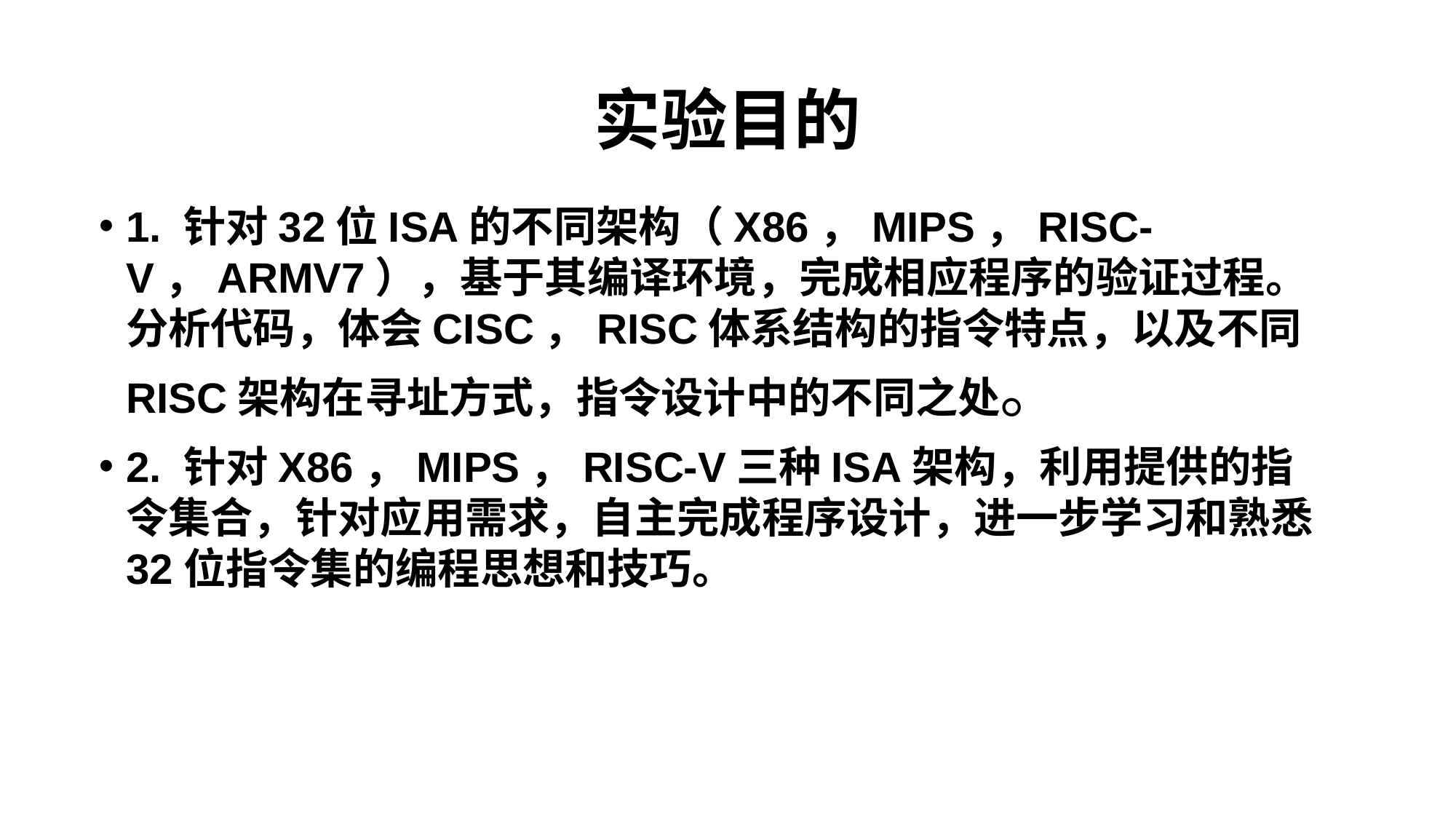

# 实验目的
1. 针对32位ISA的不同架构（X86，MIPS，RISC-V，ARMV7），基于其编译环境，完成相应程序的验证过程。分析代码，体会CISC，RISC体系结构的指令特点，以及不同RISC架构在寻址方式，指令设计中的不同之处。
2. 针对X86，MIPS，RISC-V三种ISA架构，利用提供的指令集合，针对应用需求，自主完成程序设计，进一步学习和熟悉32位指令集的编程思想和技巧。